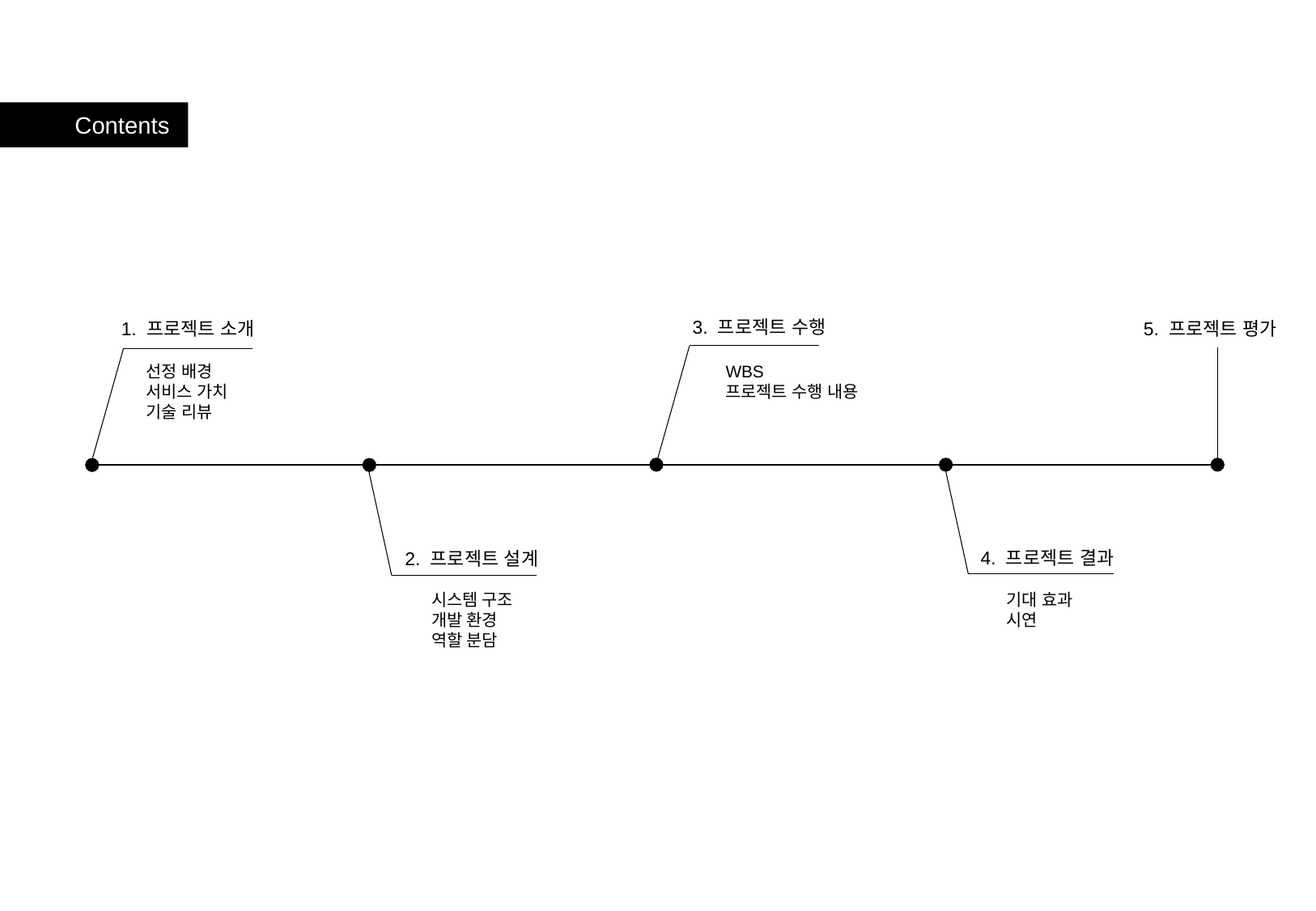

Contents
3. 프로젝트 수행
1. 프로젝트 소개
5. 프로젝트 평가
선정 배경
서비스 가치
기술 리뷰
WBS
프로젝트 수행 내용

4. 프로젝트 결과
2. 프로젝트 설계
시스템 구조
개발 환경
역할 분담
기대 효과
시연